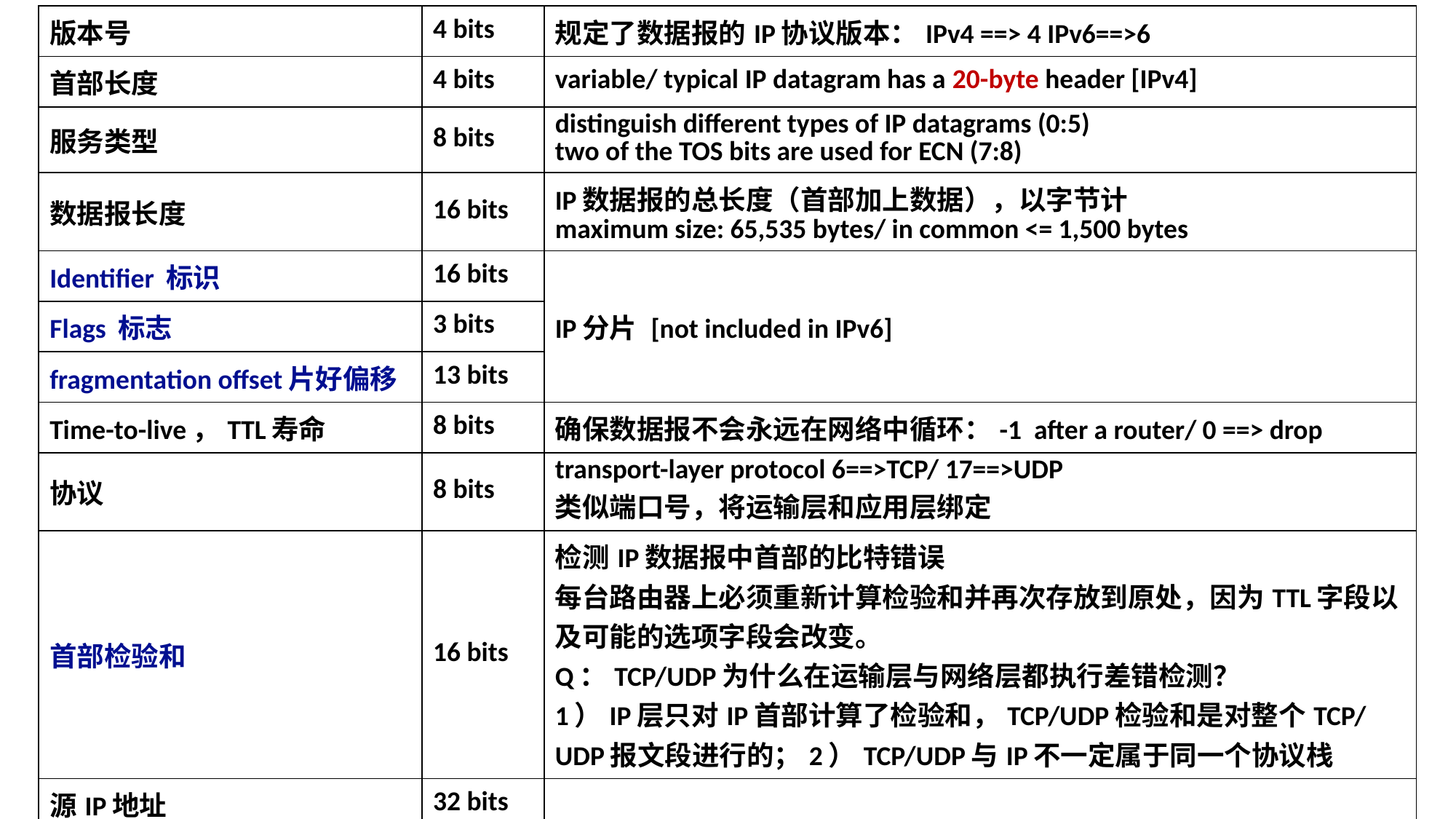

| 版本号 | 4 bits | 规定了数据报的IP协议版本：IPv4 ==> 4 IPv6==>6 |
| --- | --- | --- |
| 首部长度 | 4 bits | variable/ typical IP datagram has a 20-byte header [IPv4] |
| 服务类型 | 8 bits | distinguish different types of IP datagrams (0:5) two of the TOS bits are used for ECN (7:8) |
| 数据报长度 | 16 bits | IP数据报的总长度（首部加上数据），以字节计 maximum size: 65,535 bytes/ in common <= 1,500 bytes |
| Identifier 标识 | 16 bits | IP分片 [not included in IPv6] |
| Flags 标志 | 3 bits |  |
| fragmentation offset片好偏移 | 13 bits |  |
| Time-to-live，TTL寿命 | 8 bits | 确保数据报不会永远在网络中循环：-1 after a router/ 0 ==> drop |
| 协议 | 8 bits | transport-layer protocol 6==>TCP/ 17==>UDP 类似端口号，将运输层和应用层绑定 |
| 首部检验和 | 16 bits | 检测IP数据报中首部的比特错误 每台路由器上必须重新计算检验和并再次存放到原处，因为TTL字段以及可能的选项字段会改变。 Q：TCP/UDP为什么在运输层与网络层都执行差错检测？ 1）IP层只对IP首部计算了检验和，TCP/UDP检验和是对整个TCP/UDP报文段进行的；2）TCP/UDP与IP不一定属于同一个协议栈 |
| 源IP地址 | 32 bits |  |
| 目的IP地址 | 32 bits |  |
Network Layer: 4-48